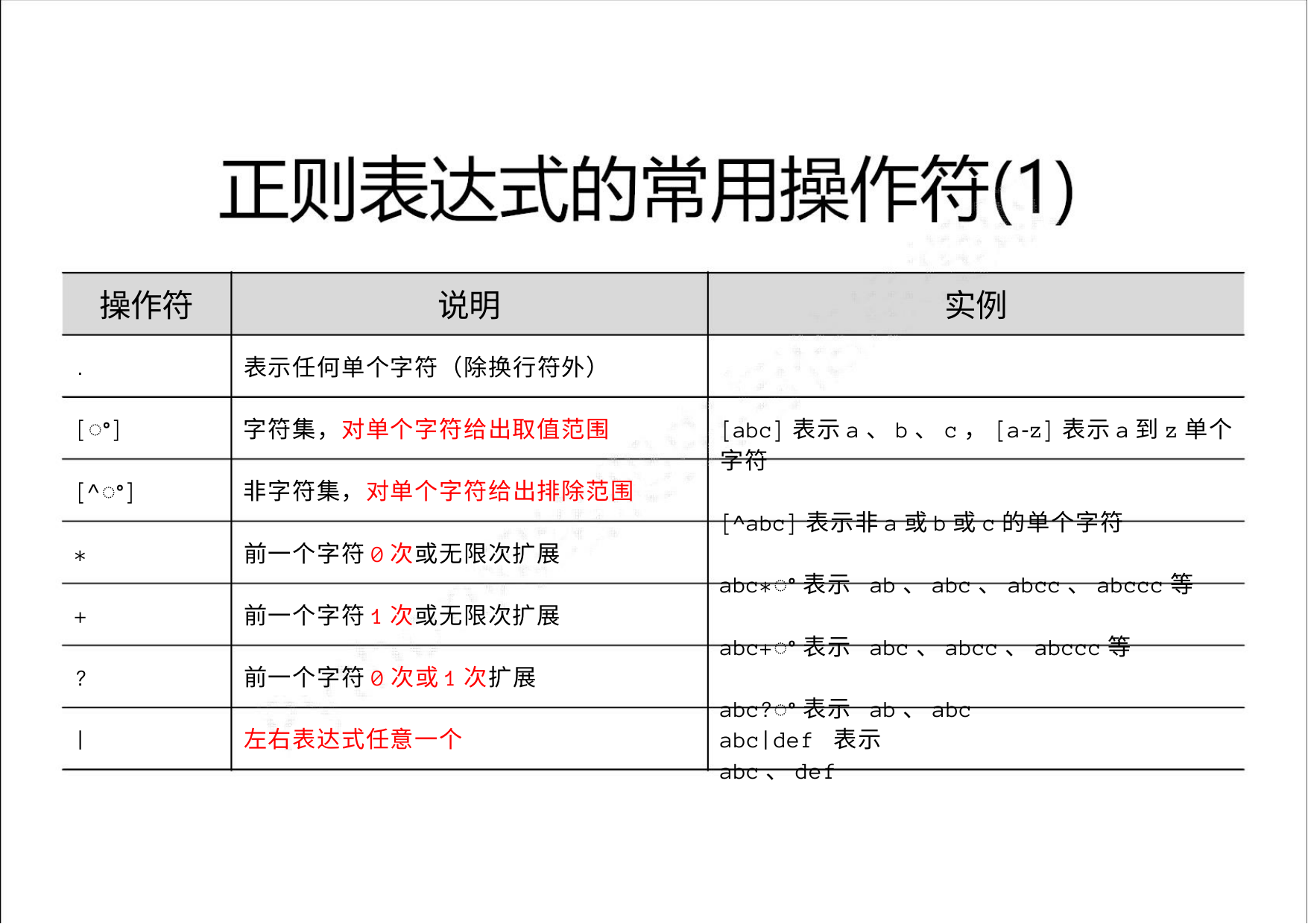

操作符
说明
实例
表示任何单个字符（除换行符外）
.
字符集，对单个字符给出取值范围
非字符集，对单个字符给出排除范围
前一个字符0次或无限次扩展
前一个字符1次或无限次扩展
前一个字符0次或1次扩展
[abc]表示a、b、c，[a‐z]表示a到z单个字符
[^abc]表示非a或b或c的单个字符
abc*ꢀ表示 ab、abc、abcc、abccc等
abc+ꢀ表示 abc、abcc、abccc等
abc?ꢀ表示 ab、abc
[ꢀ]
[^ꢀ]
*
+
?
|
左右表达式任意一个
abc|def 表示 abc、def